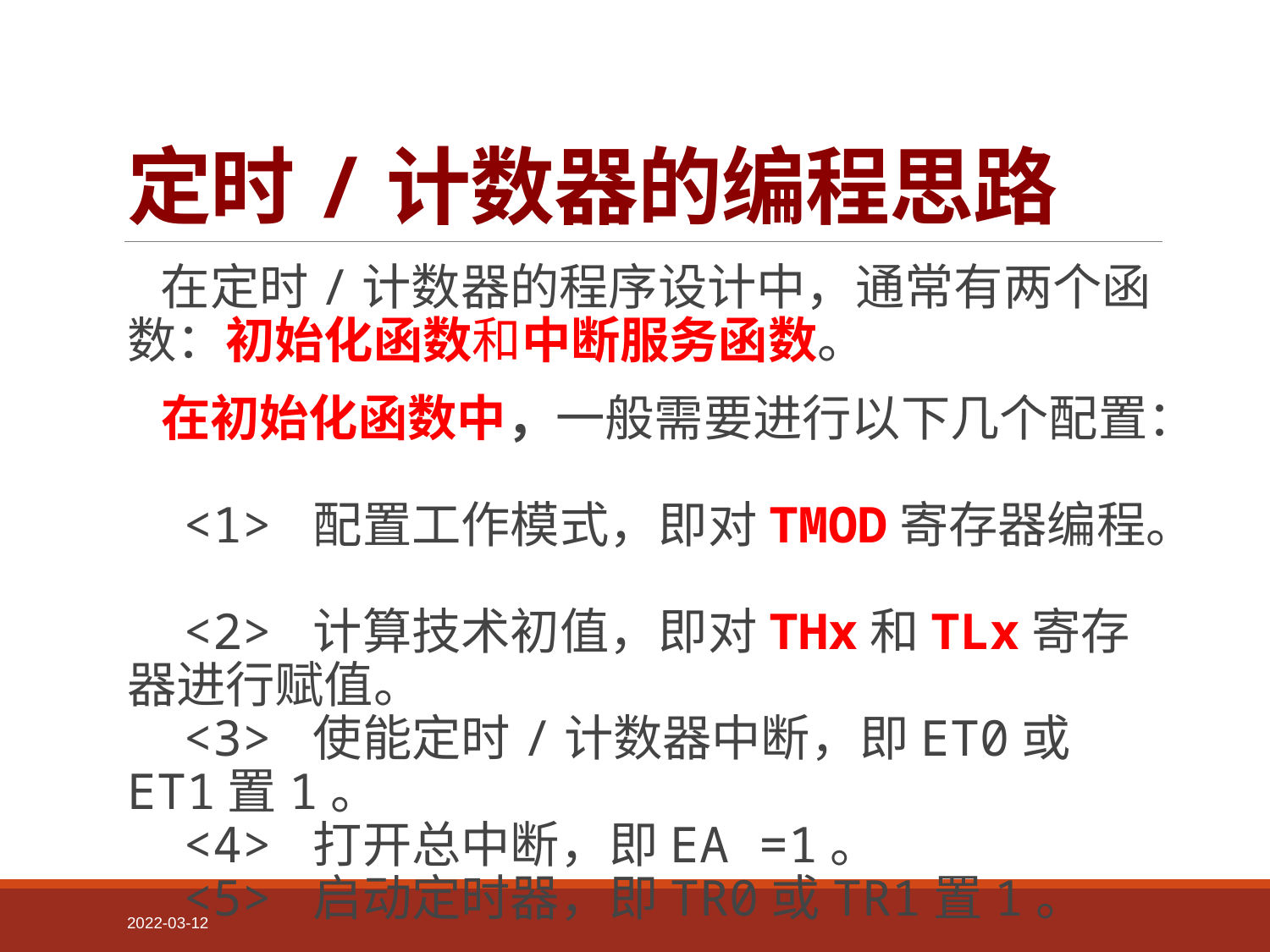

# 定时/计数器的编程思路
  在定时/计数器的程序设计中，通常有两个函数：初始化函数和中断服务函数。
  在初始化函数中，一般需要进行以下几个配置：
    <1> 配置工作模式，即对TMOD寄存器编程。
    <2> 计算技术初值，即对THx和TLx寄存器进行赋值。
    <3> 使能定时/计数器中断，即ET0或ET1置1。
    <4> 打开总中断，即EA =1。
    <5> 启动定时器，即TR0或TR1置1。

2022-03-12